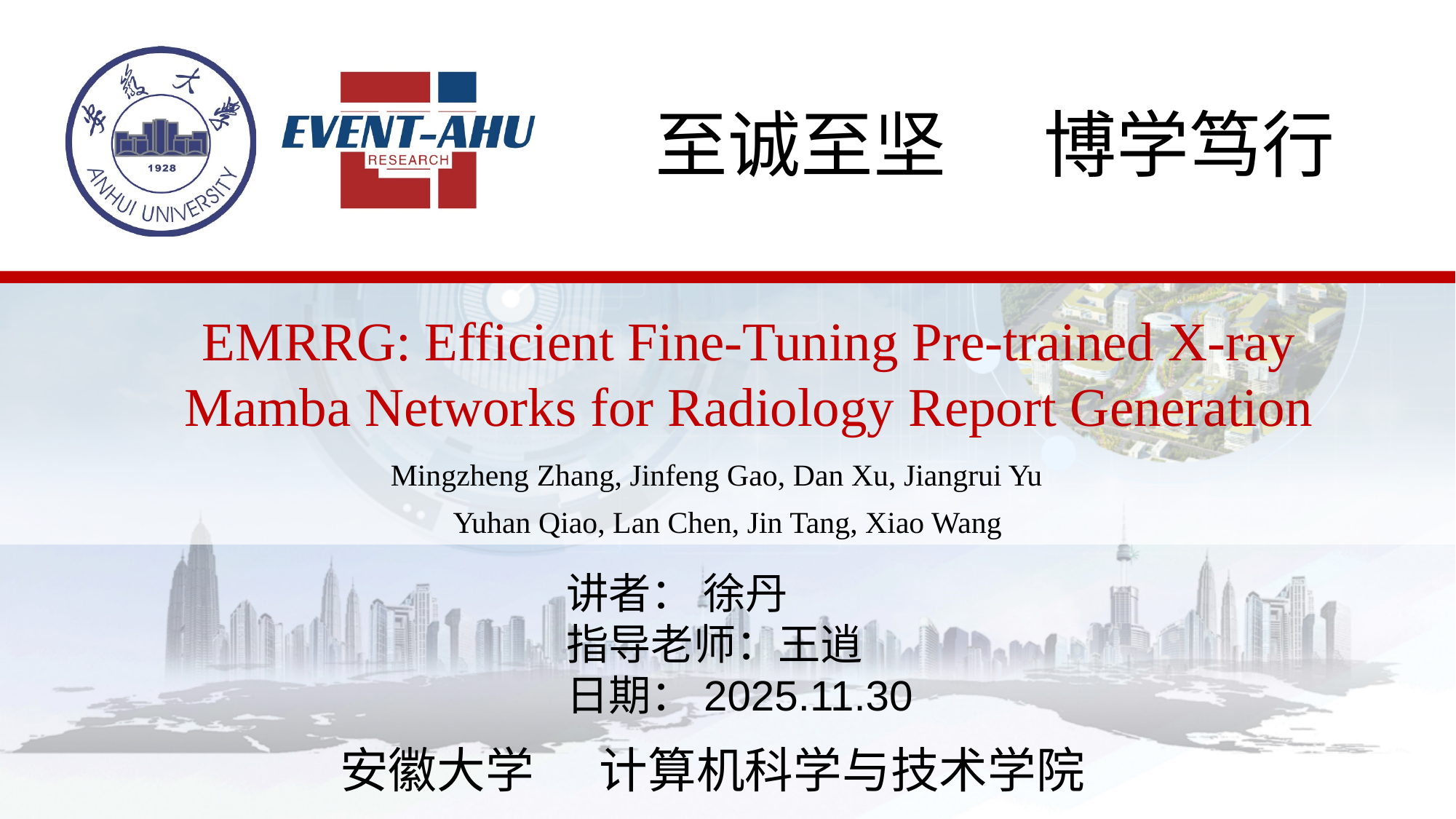

EMRRG: Efficient Fine-Tuning Pre-trained X-ray Mamba Networks for Radiology Report Generation

Mingzheng Zhang, Jinfeng Gao, Dan Xu, Jiangrui Yu
Yuhan Qiao, Lan Chen, Jin Tang, Xiao Wang
讲者： 徐丹
指导老师：王逍
日期：2025.11.30